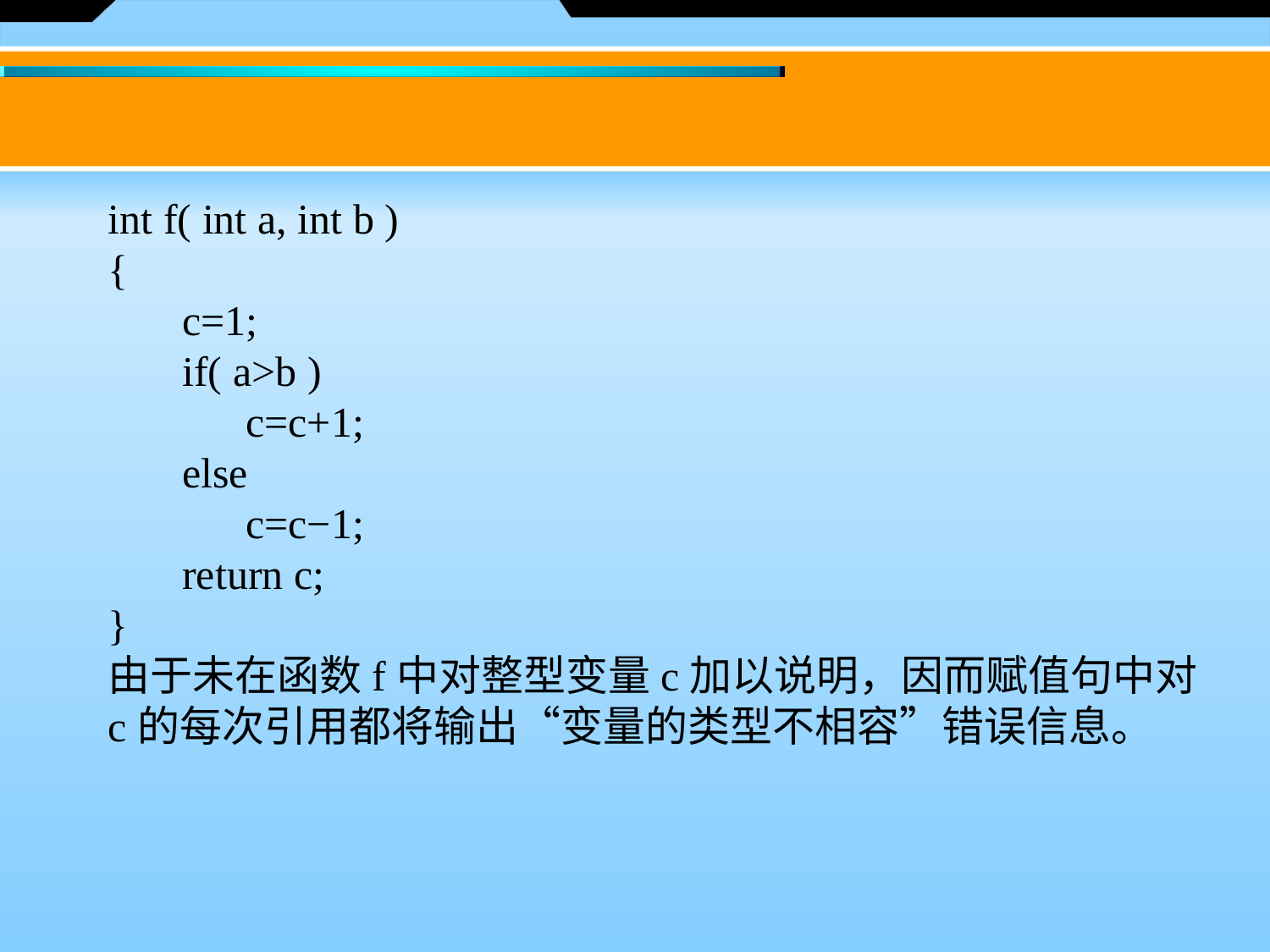

int f( int a, int b )
{
       c=1;
       if( a>b )
             c=c+1;
       else
             c=c−1;
       return c;
}
由于未在函数f中对整型变量c加以说明，因而赋值句中对c的每次引用都将输出“变量的类型不相容”错误信息。